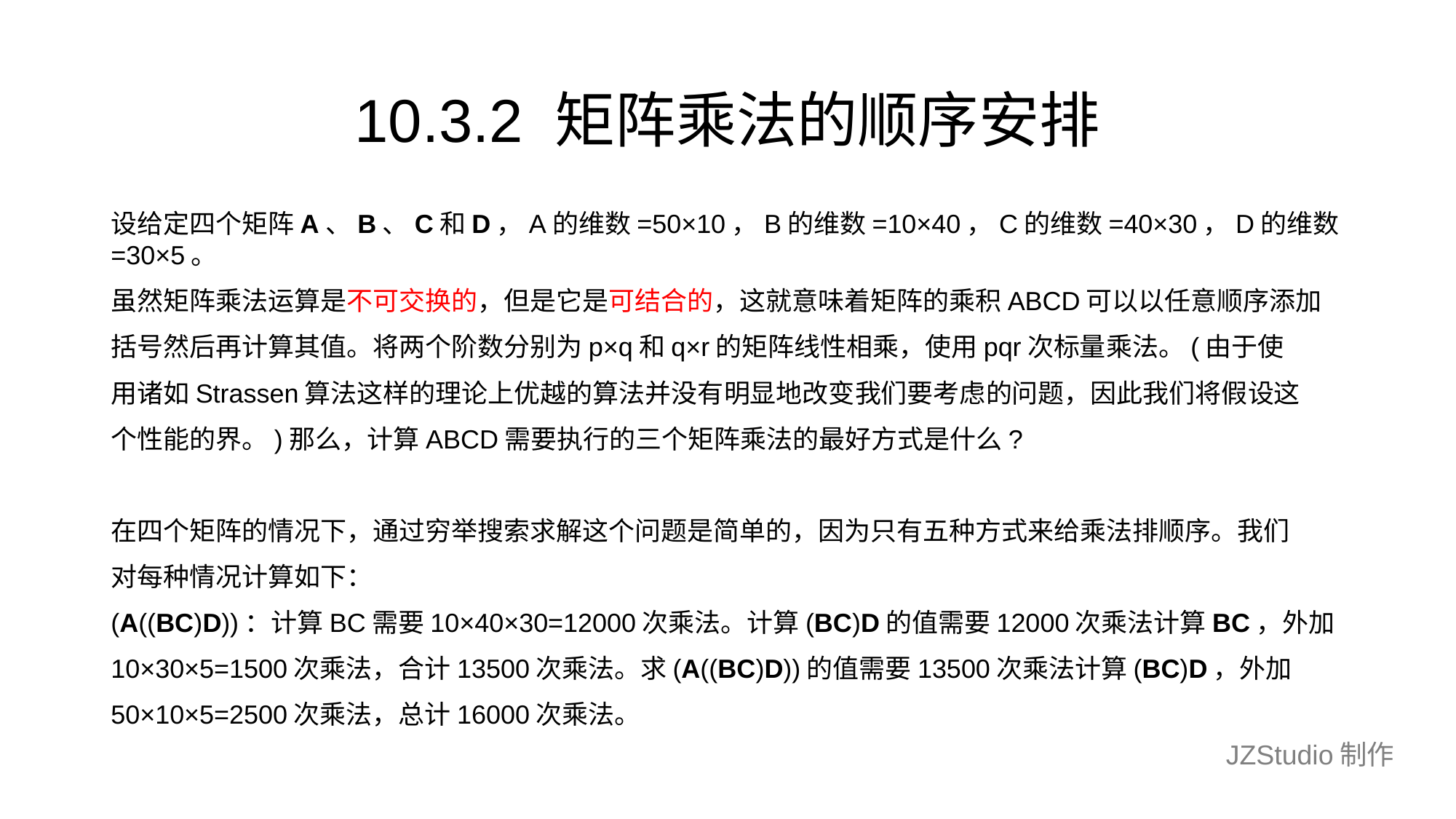

# 10.3.2 矩阵乘法的顺序安排
设给定四个矩阵A、B、C和D，A的维数=50×10，B的维数=10×40，C的维数=40×30，D的维数=30×5。
虽然矩阵乘法运算是不可交换的，但是它是可结合的，这就意味着矩阵的乘积ABCD可以以任意顺序添加
括号然后再计算其值。将两个阶数分别为p×q和q×r的矩阵线性相乘，使用pqr次标量乘法。(由于使
用诸如Strassen算法这样的理论上优越的算法并没有明显地改变我们要考虑的问题，因此我们将假设这
个性能的界。)那么，计算ABCD需要执行的三个矩阵乘法的最好方式是什么?

在四个矩阵的情况下，通过穷举搜索求解这个问题是简单的，因为只有五种方式来给乘法排顺序。我们
对每种情况计算如下：
(A((BC)D))：计算BC需要10×40×30=12000次乘法。计算(BC)D的值需要12000次乘法计算BC，外加
10×30×5=1500次乘法，合计13500次乘法。求(A((BC)D))的值需要13500次乘法计算(BC)D，外加
50×10×5=2500次乘法，总计16000次乘法。